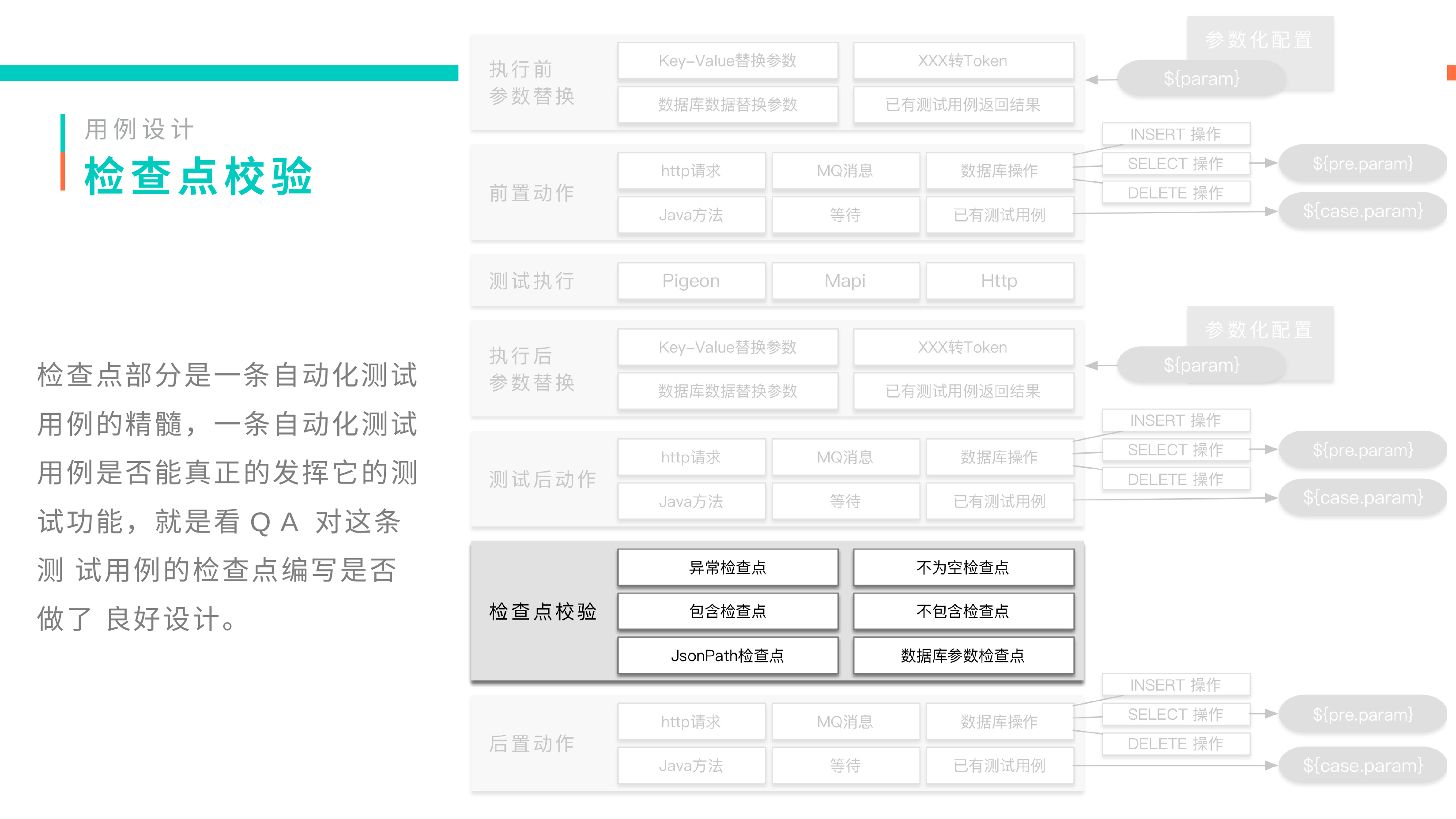

用例设计
# 检查点校验

检查点部分是一条自动化测试 用例的精髓，一条自动化测试 用例是否能真正的发挥它的测 试功能，就是看QA对这条测 试用例的检查点编写是否做了 良好设计。